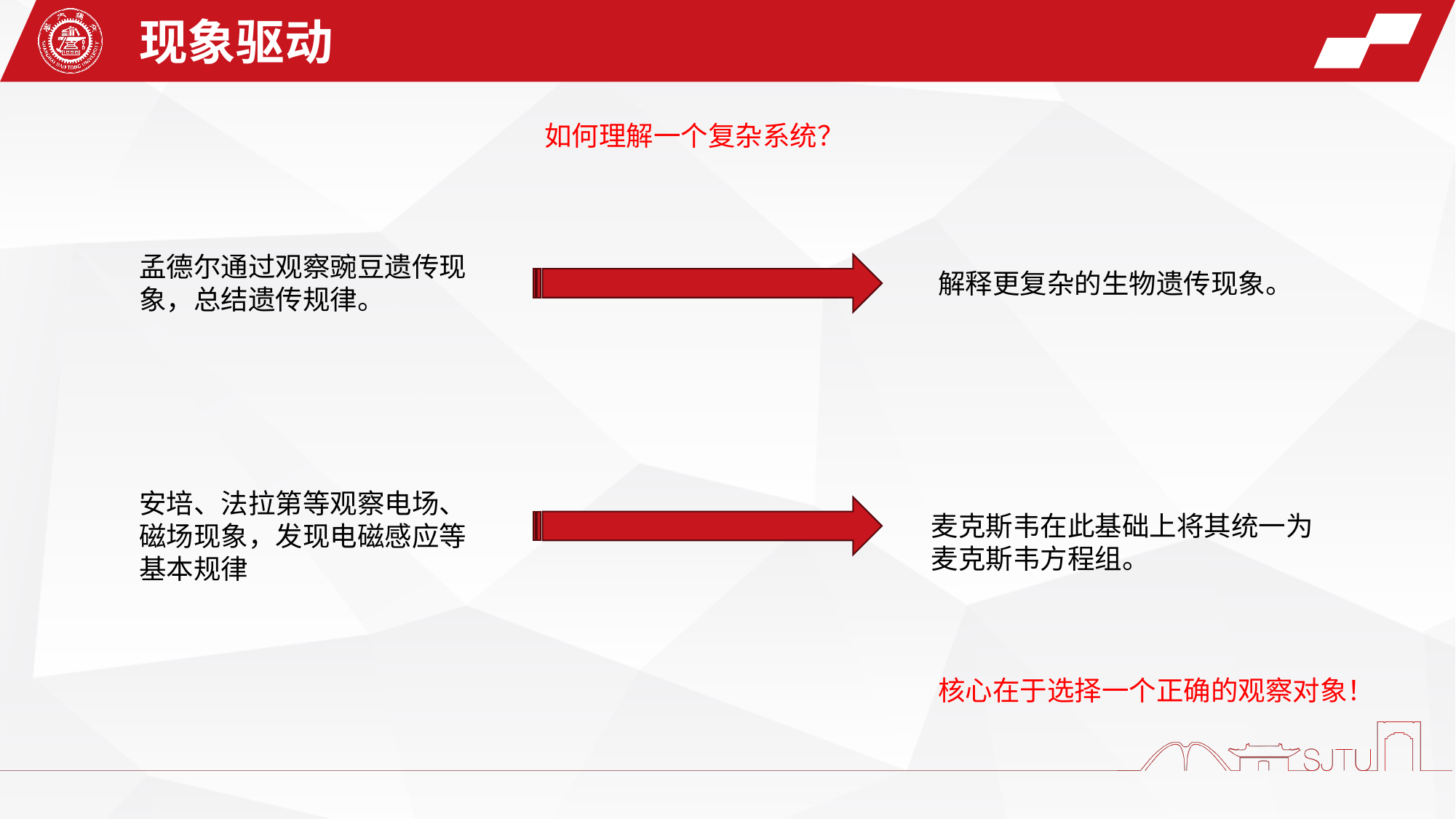

现象驱动
如何理解一个复杂系统？
孟德尔通过观察豌豆遗传现象，总结遗传规律。

解释更复杂的生物遗传现象。
安培、法拉第等观察电场、磁场现象，发现电磁感应等基本规律

麦克斯韦在此基础上将其统一为麦克斯韦方程组。
核心在于选择一个正确的观察对象！